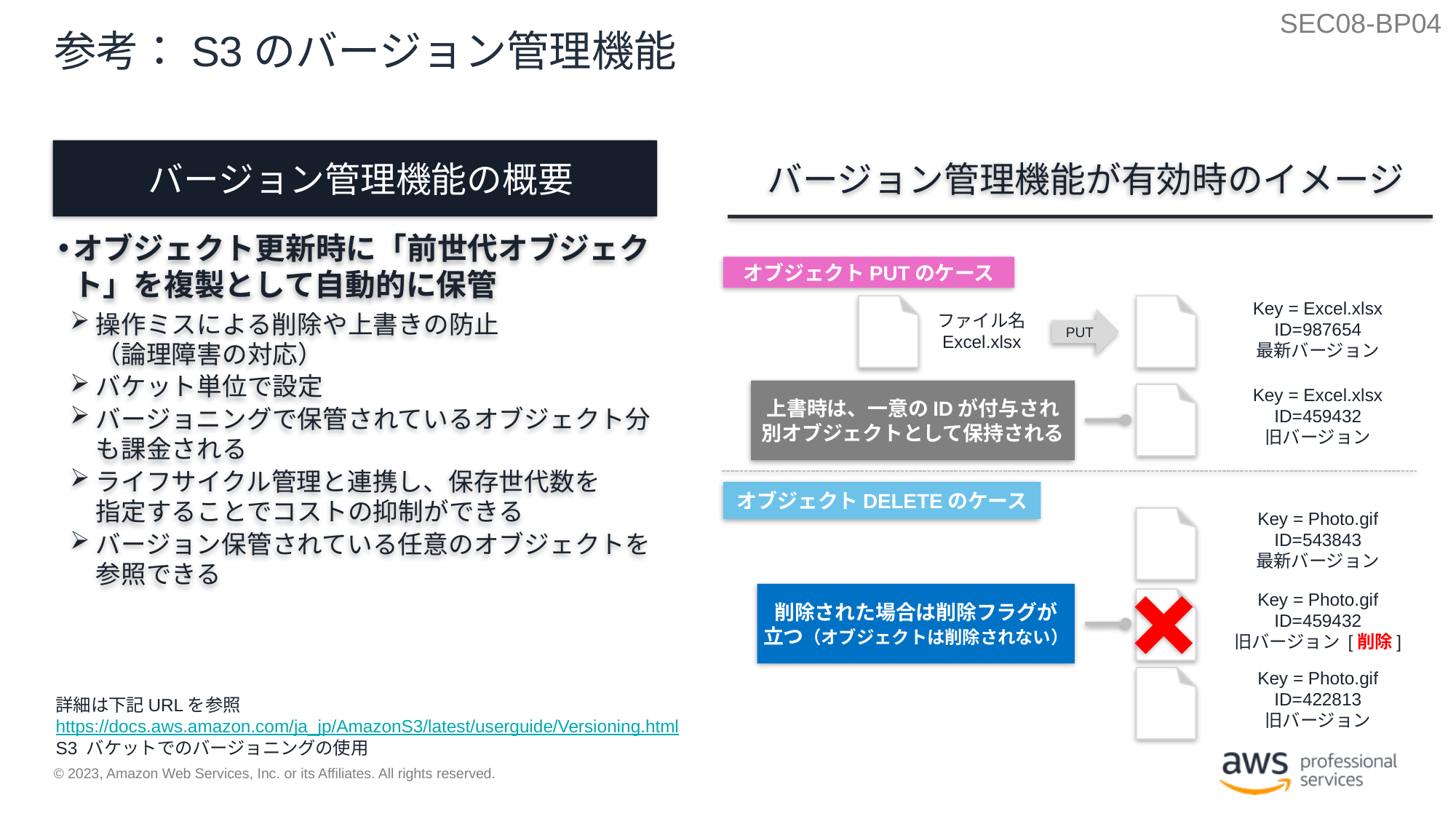

SEC08-BP04
# 参考：S3のバージョン管理機能
バージョン管理機能の概要
バージョン管理機能が有効時のイメージ
オブジェクト更新時に「前世代オブジェクト」を複製として自動的に保管
操作ミスによる削除や上書きの防止
（論理障害の対応）
バケット単位で設定
バージョニングで保管されているオブジェクト分も課金される
ライフサイクル管理と連携し、保存世代数を
指定することでコストの抑制ができる
バージョン保管されている任意のオブジェクトを参照できる
オブジェクトPUTのケース
Key = Excel.xlsx
ID=987654
最新バージョン

ファイル名
Excel.xlsx
PUT
上書時は、一意のIDが付与され
別オブジェクトとして保持される
Key = Excel.xlsx ID=459432
旧バージョン

オブジェクトDELETEのケース
Key = Photo.gif
ID=543843
最新バージョン

削除された場合は削除フラグが
立つ（オブジェクトは削除されない）
Key = Photo.gif
ID=459432
旧バージョン [削除]

Key = Photo.gif
ID=422813
旧バージョン

詳細は下記URLを参照
https://docs.aws.amazon.com/ja_jp/AmazonS3/latest/userguide/Versioning.html
S3 バケットでのバージョニングの使用